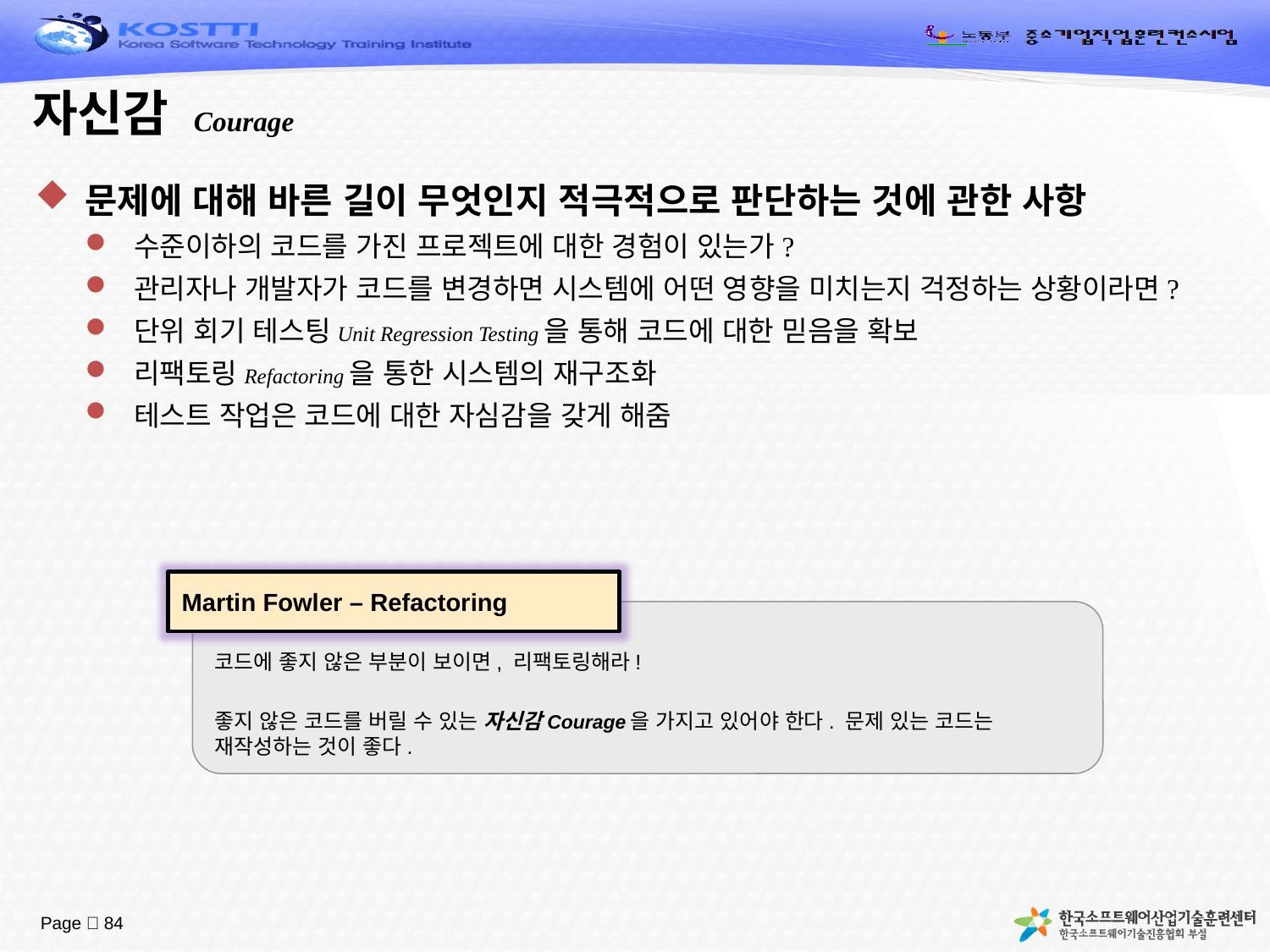

# 자신감 Courage
문제에 대해 바른 길이 무엇인지 적극적으로 판단하는 것에 관한 사항
수준이하의 코드를 가진 프로젝트에 대한 경험이 있는가?
관리자나 개발자가 코드를 변경하면 시스템에 어떤 영향을 미치는지 걱정하는 상황이라면?
단위 회기 테스팅Unit Regression Testing을 통해 코드에 대한 믿음을 확보
리팩토링Refactoring을 통한 시스템의 재구조화
테스트 작업은 코드에 대한 자심감을 갖게 해줌
Martin Fowler – Refactoring
코드에 좋지 않은 부분이 보이면, 리팩토링해라!

좋지 않은 코드를 버릴 수 있는 자신감Courage을 가지고 있어야 한다. 문제 있는 코드는 재작성하는 것이 좋다.